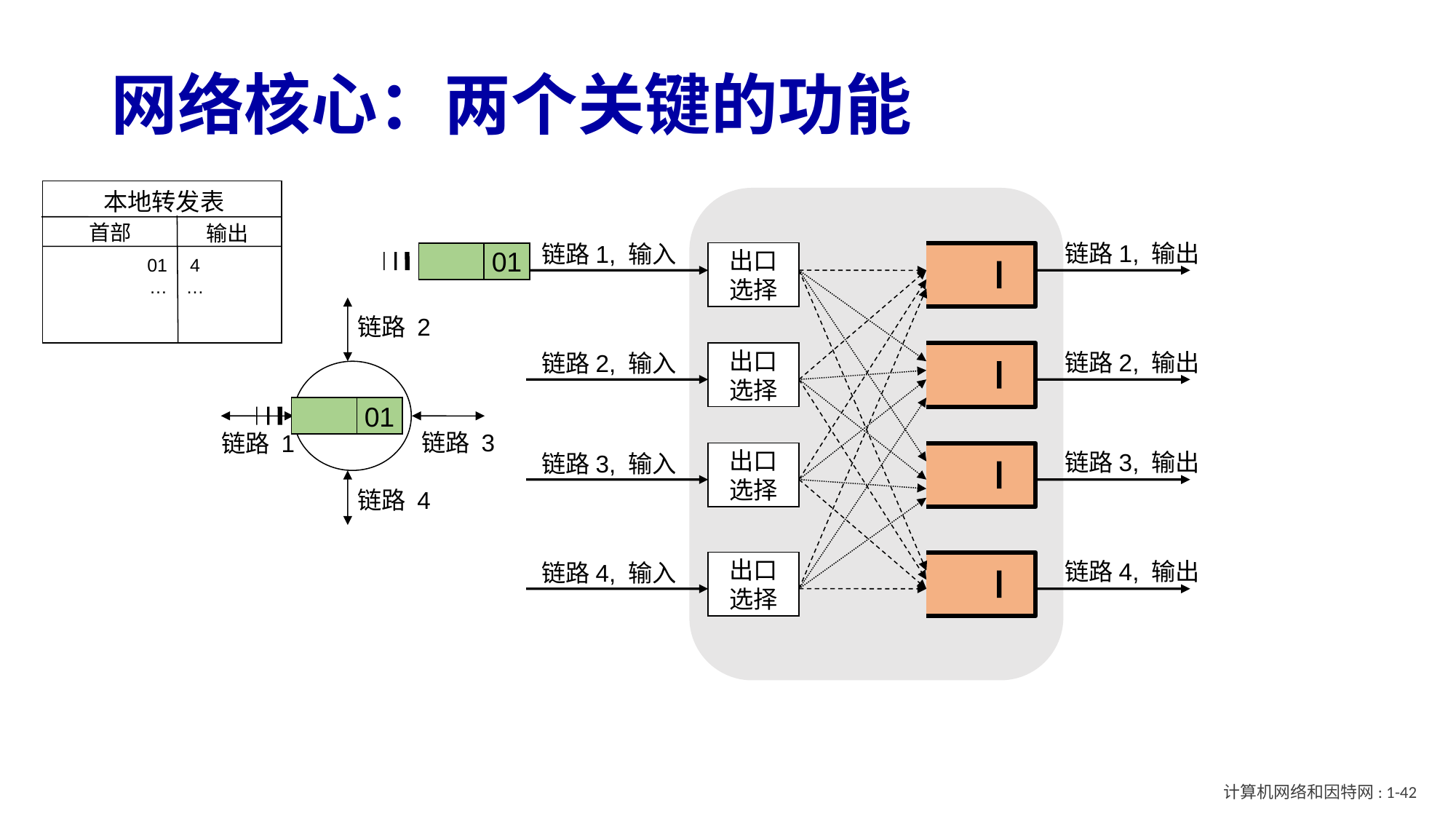

# 网络核心：两个关键的功能

本地转发表
首部
输出

01
…

4
…

链路1, 输出
链路1, 输入

01

出口
选择

链路 2
链路2, 输出
出口
选择

链路2, 输入
R1

01

链路 3
链路 1
链路3, 输出
出口
选择

链路3, 输入

链路 4
链路4, 输出
出口
选择

链路4, 输入
计算机网络和因特网: 1-42